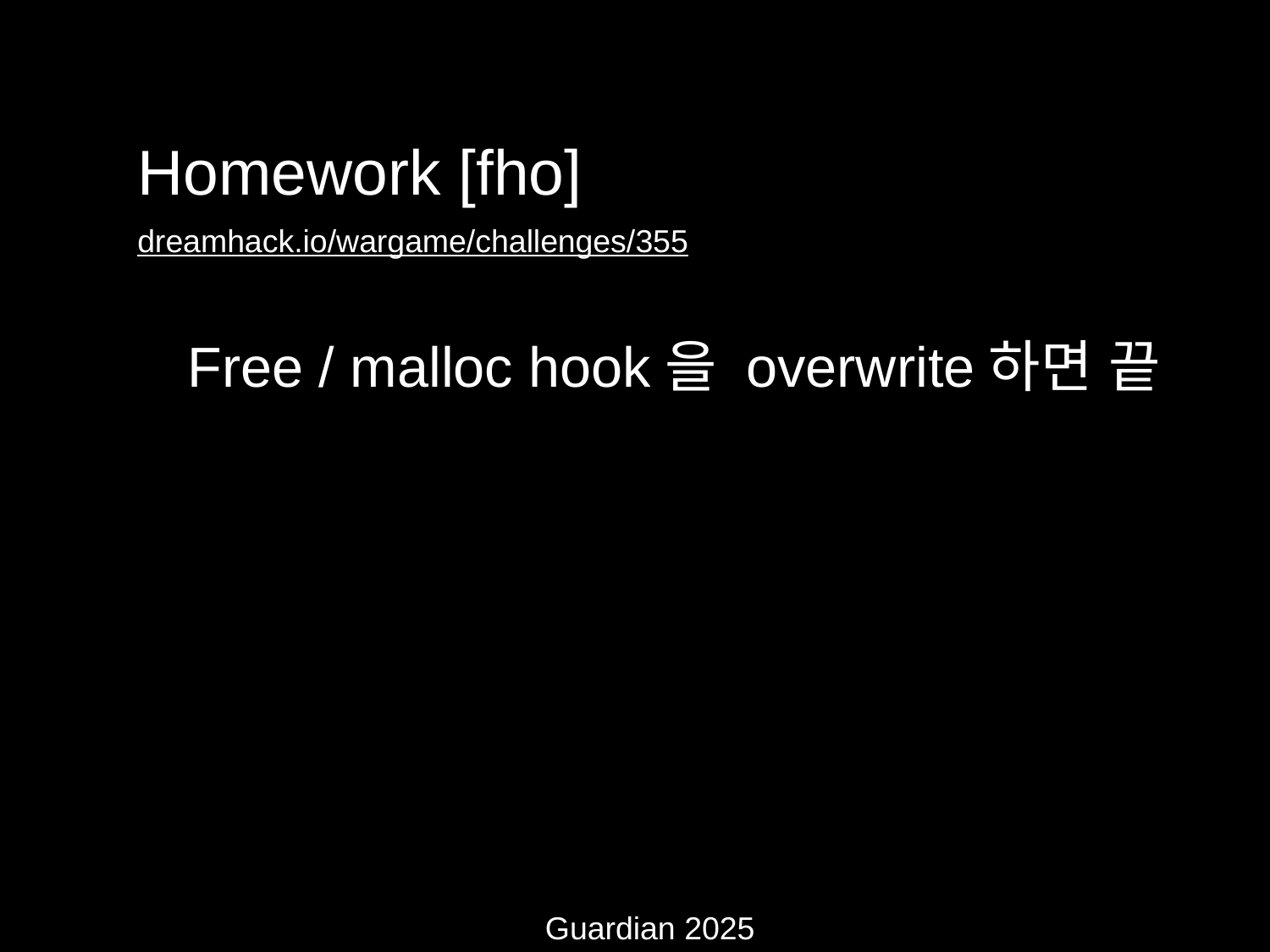

Homework [fho]
dreamhack.io/wargame/challenges/355
Free / malloc hook을 overwrite하면 끝